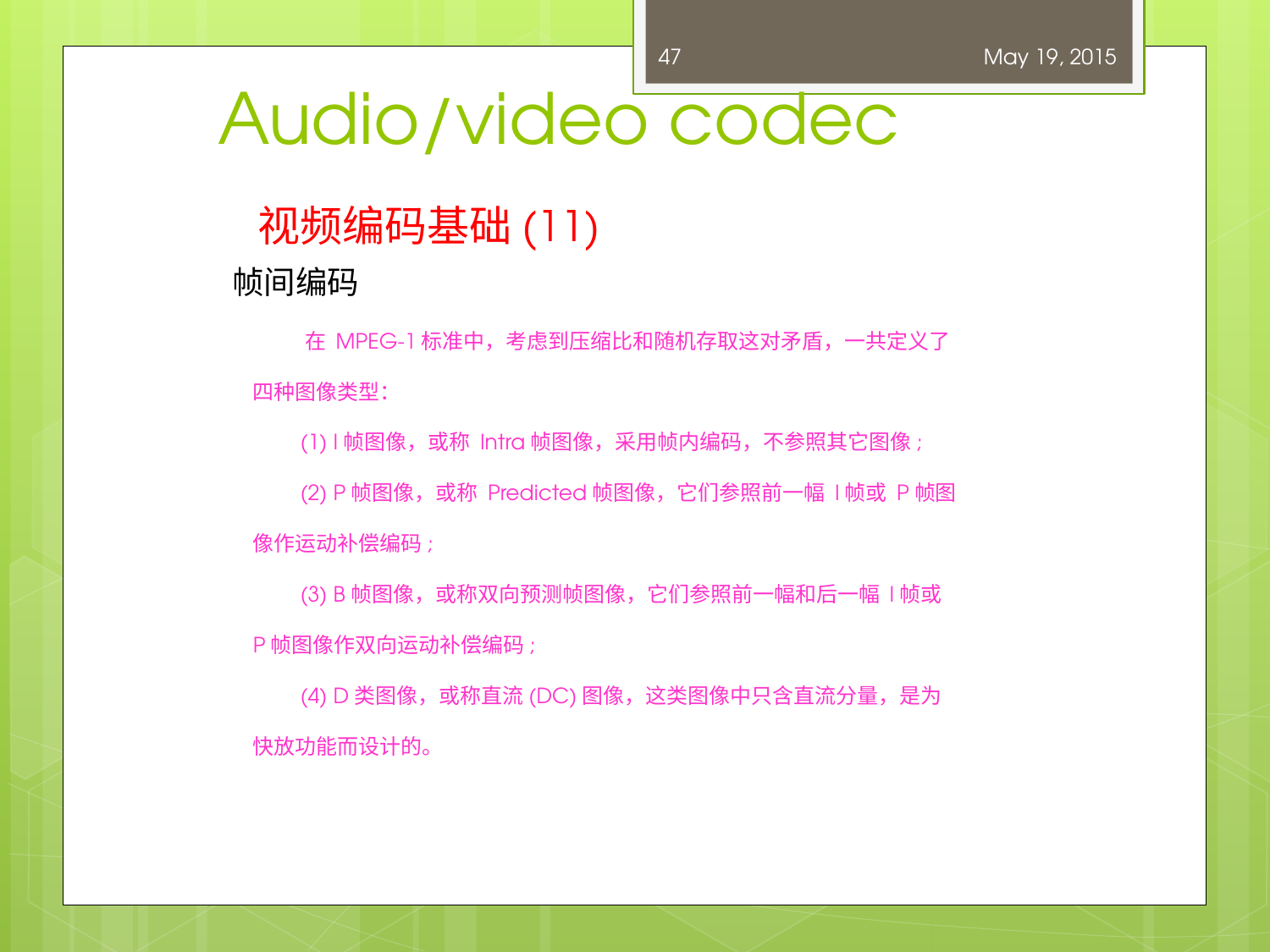

47
May 19, 2015
# Audio/video codec
视频编码基础(11)
帧间编码
 　　在 MPEG-1标准中，考虑到压缩比和随机存取这对矛盾，一共定义了四种图像类型：
　　(1) I帧图像，或称 Intra帧图像，采用帧内编码，不参照其它图像;
　　(2) P帧图像，或称 Predicted帧图像，它们参照前一幅 I帧或 P帧图像作运动补偿编码;
　　(3) B帧图像，或称双向预测帧图像，它们参照前一幅和后一幅 I帧或 P帧图像作双向运动补偿编码;
　　(4) D类图像，或称直流(DC)图像，这类图像中只含直流分量，是为快放功能而设计的。